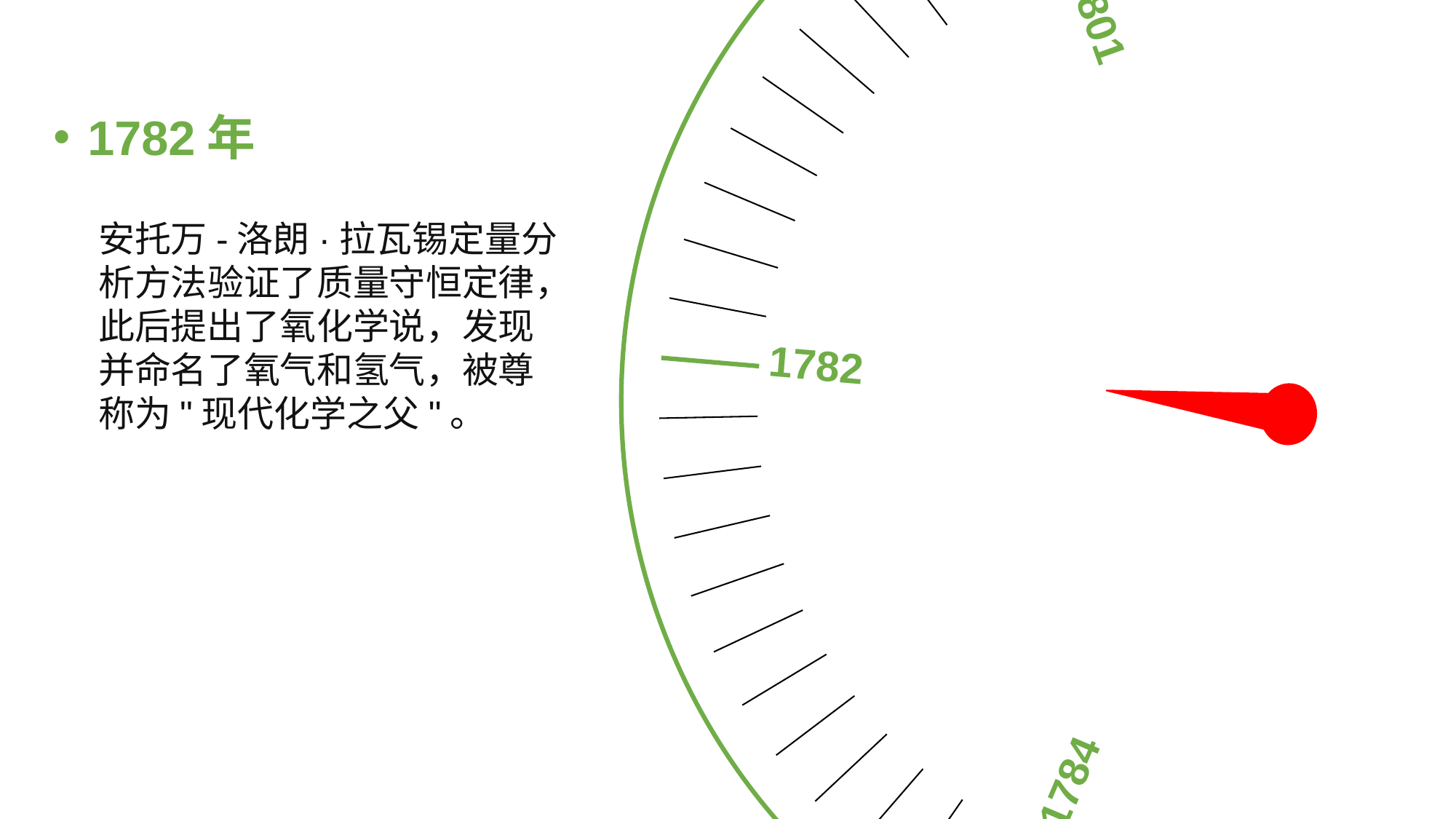

1784
1782
1785
1801
1800
1782年
安托万-洛朗·拉瓦锡定量分析方法验证了质量守恒定律，此后提出了氧化学说，发现并命名了氧气和氢气，被尊称为"现代化学之父"。